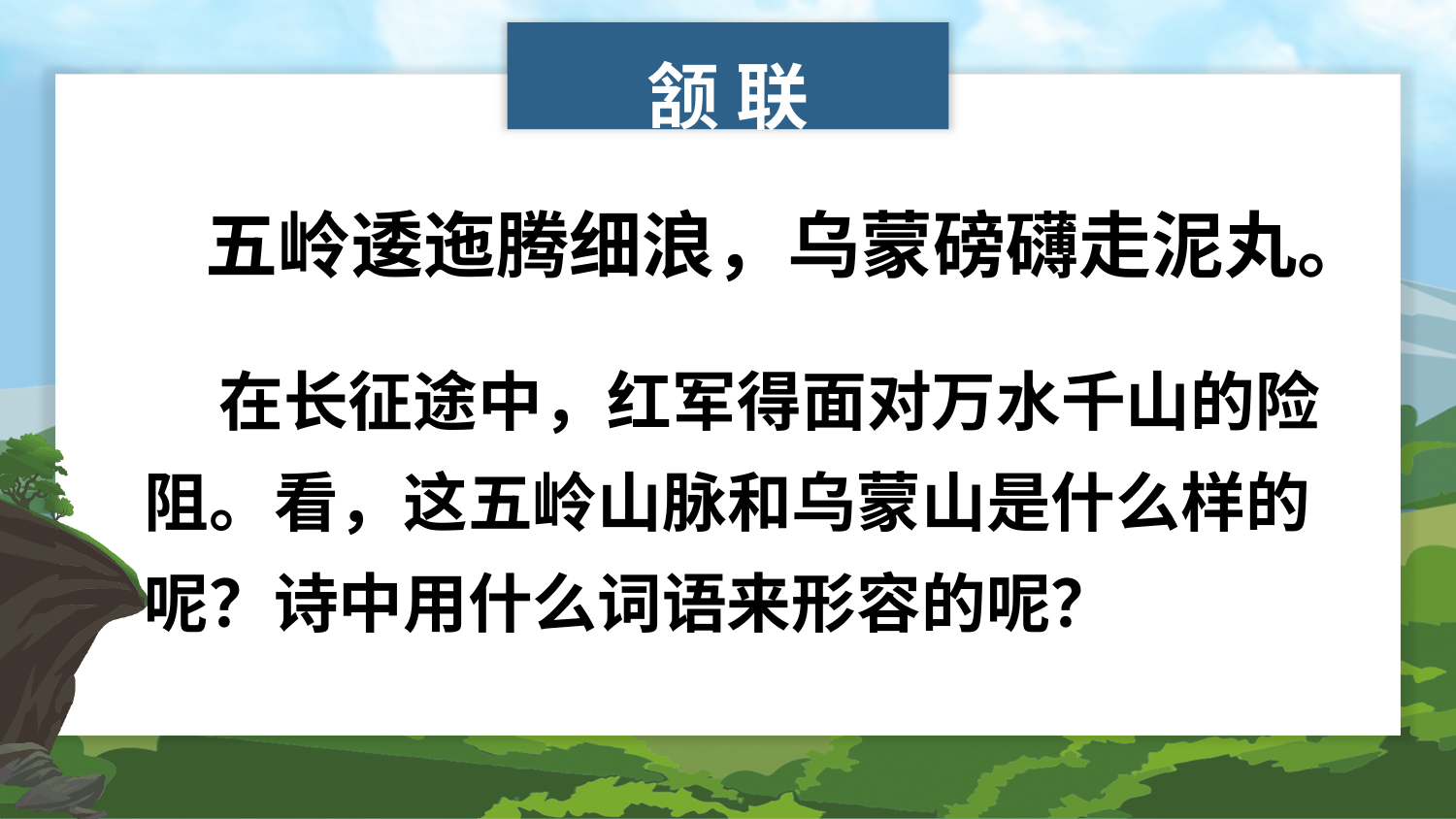

颔 联
五岭逶迤腾细浪，乌蒙磅礴走泥丸。
    在长征途中，红军得面对万水千山的险阻。看，这五岭山脉和乌蒙山是什么样的呢？诗中用什么词语来形容的呢？